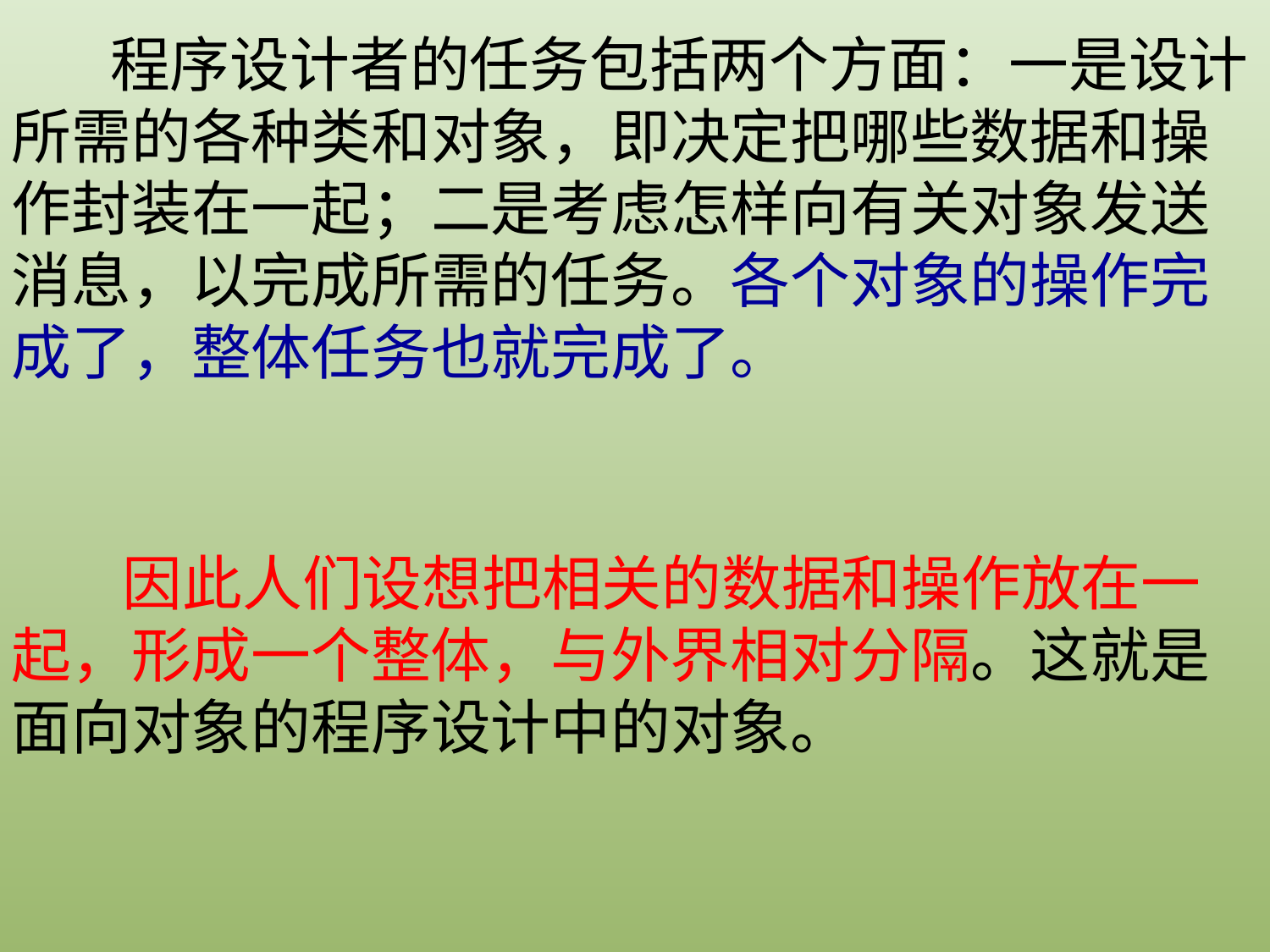

程序设计者的任务包括两个方面：一是设计所需的各种类和对象，即决定把哪些数据和操作封装在一起；二是考虑怎样向有关对象发送消息，以完成所需的任务。各个对象的操作完成了，整体任务也就完成了。
因此人们设想把相关的数据和操作放在一起，形成一个整体，与外界相对分隔。这就是面向对象的程序设计中的对象。
591